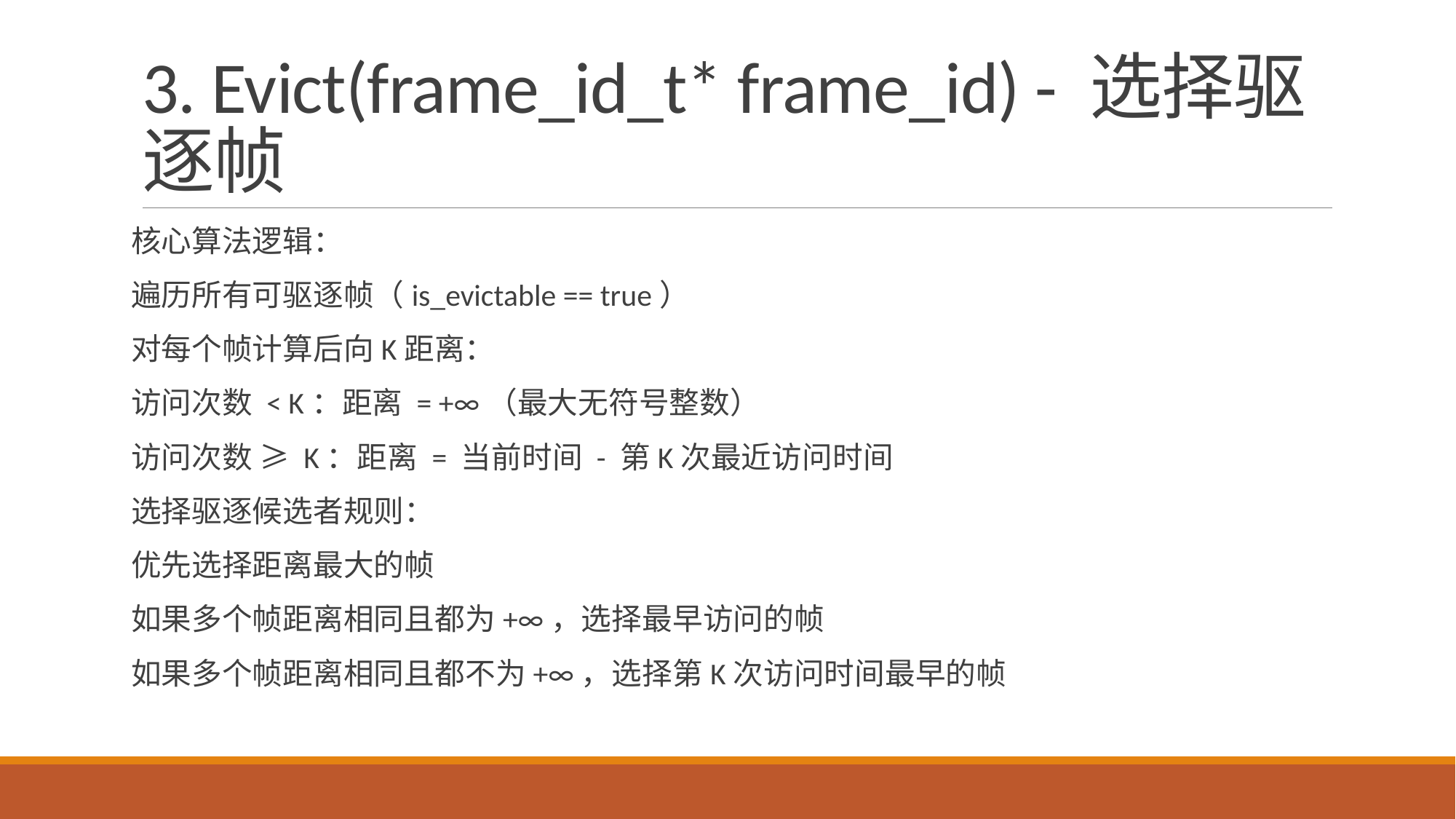

# 3. Evict(frame_id_t* frame_id) - 选择驱逐帧
核心算法逻辑：
遍历所有可驱逐帧（is_evictable == true）
对每个帧计算后向K距离：
访问次数 < K：距离 = +∞（最大无符号整数）
访问次数 ≥ K：距离 = 当前时间 - 第K次最近访问时间
选择驱逐候选者规则：
优先选择距离最大的帧
如果多个帧距离相同且都为+∞，选择最早访问的帧
如果多个帧距离相同且都不为+∞，选择第K次访问时间最早的帧